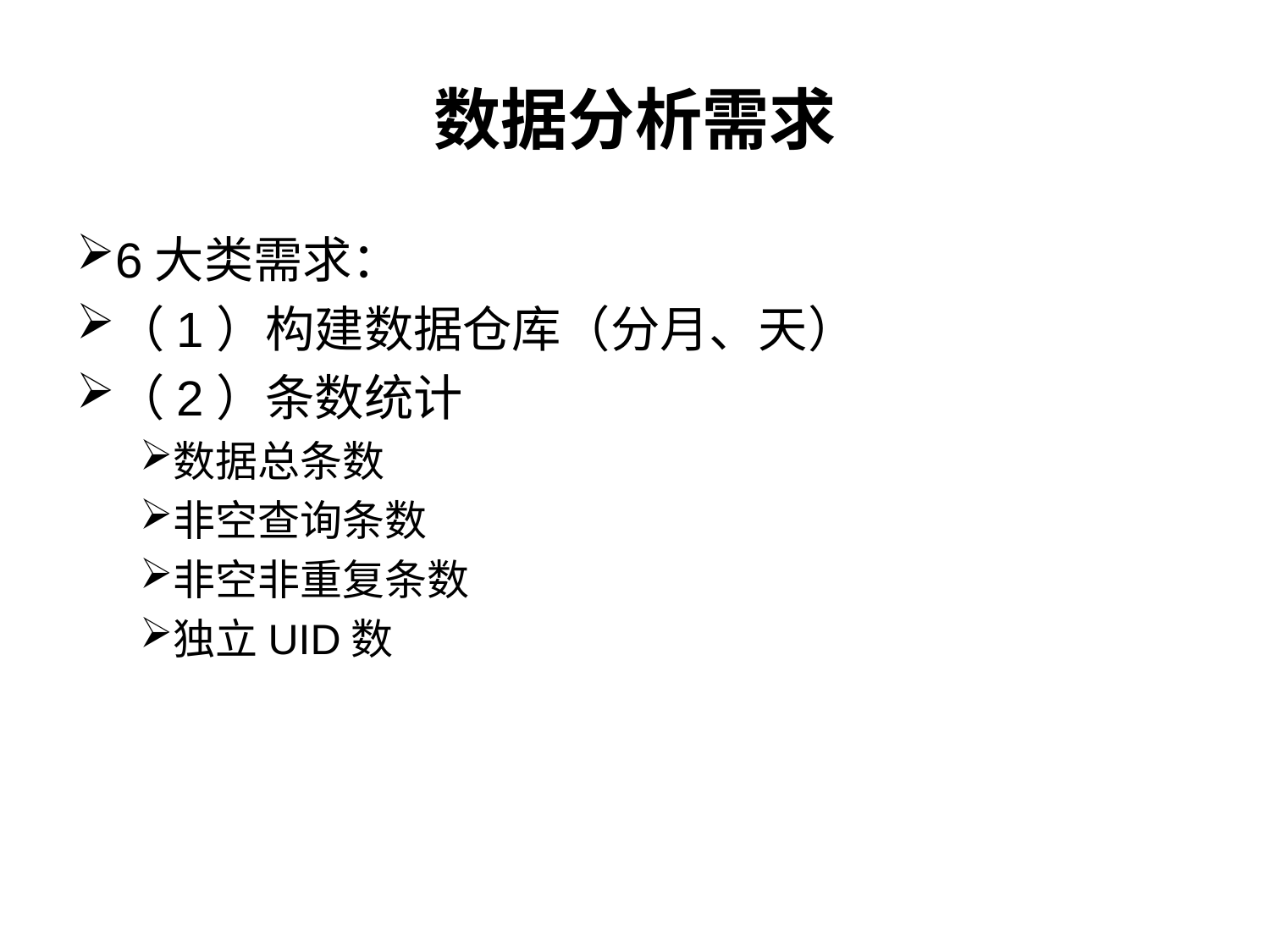

数据分析需求
6大类需求：
（1）构建数据仓库（分月、天）
（2）条数统计
数据总条数
非空查询条数
非空非重复条数
独立UID数